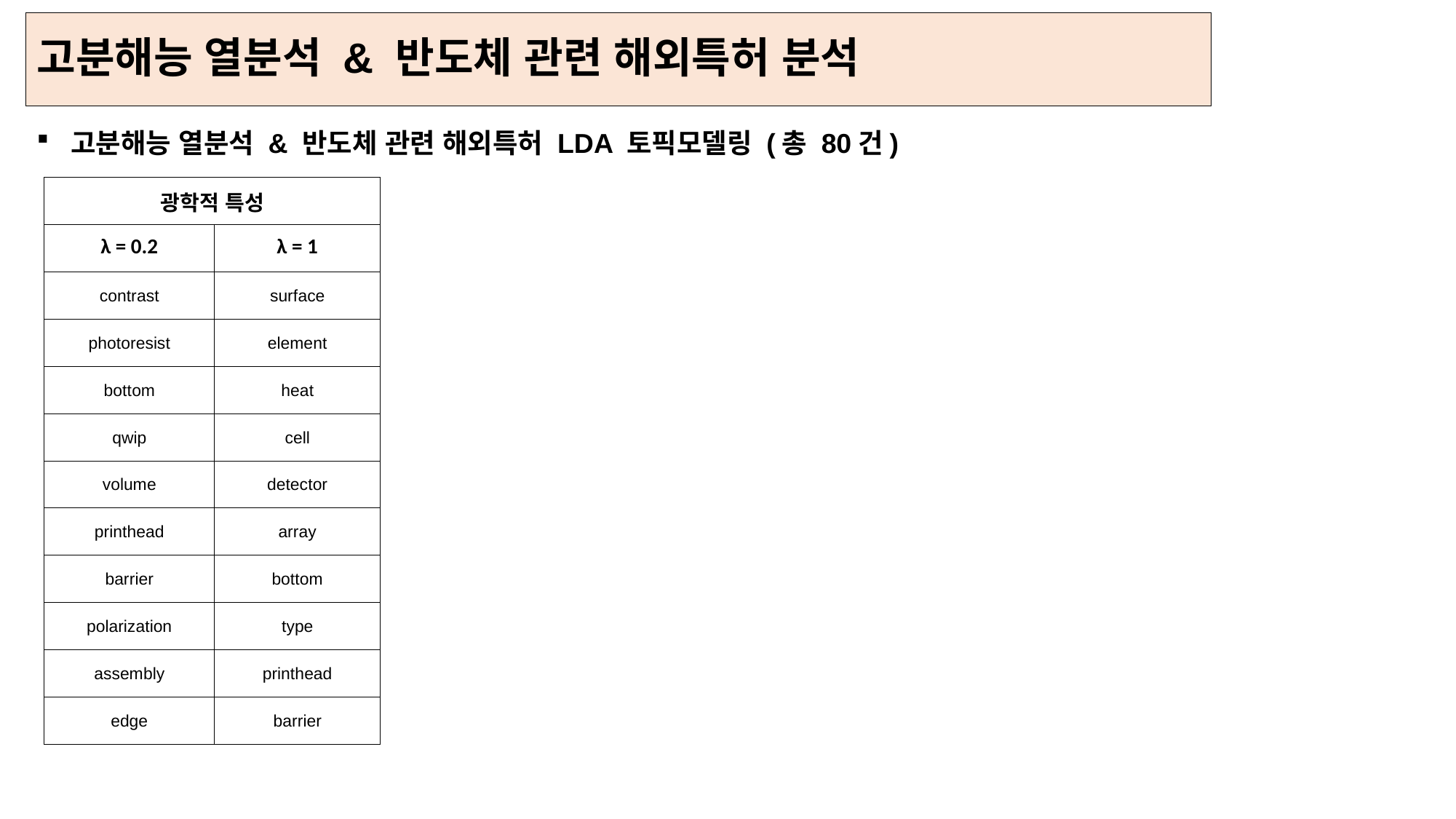

고분해능 열분석 & 반도체 관련 해외특허 분석
고분해능 열분석 & 반도체 관련 해외특허 LDA 토픽모델링 (총 80건)
| 광학적 특성 |  |
| --- | --- |
| λ = 0.2 | λ = 1 |
| contrast | surface |
| photoresist | element |
| bottom | heat |
| qwip | cell |
| volume | detector |
| printhead | array |
| barrier | bottom |
| polarization | type |
| assembly | printhead |
| edge | barrier |